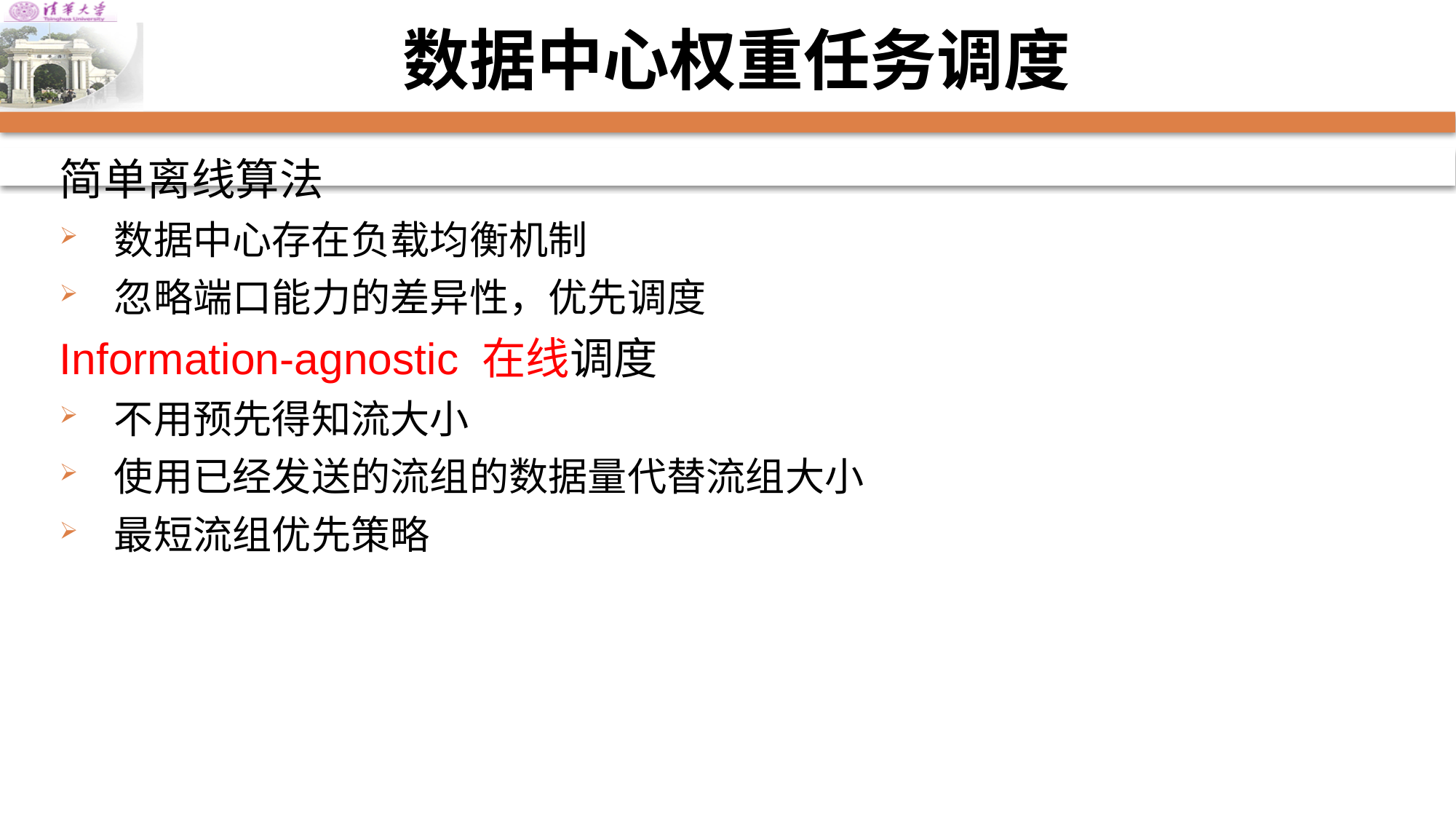

# 数据中心权重任务调度
简单离线算法
数据中心存在负载均衡机制
忽略端口能力的差异性，优先调度
Information-agnostic 在线调度
不用预先得知流大小
使用已经发送的流组的数据量代替流组大小
最短流组优先策略